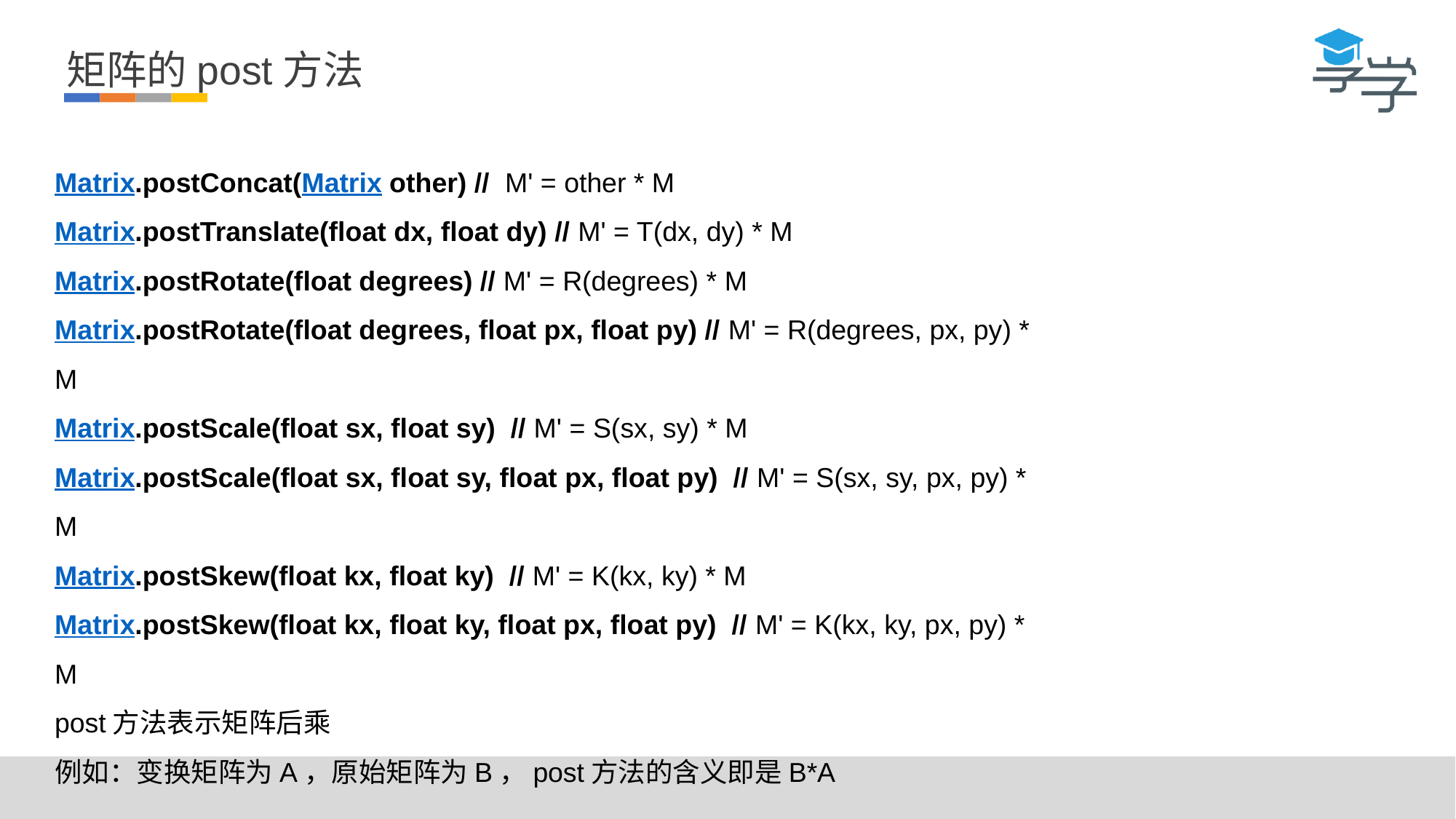

矩阵的post方法

Matrix.postConcat(Matrix other) //  M' = other * M
Matrix.postTranslate(float dx, float dy) // M' = T(dx, dy) * M
Matrix.postRotate(float degrees) // M' = R(degrees) * M
Matrix.postRotate(float degrees, float px, float py) // M' = R(degrees, px, py) * M
Matrix.postScale(float sx, float sy)  // M' = S(sx, sy) * M
Matrix.postScale(float sx, float sy, float px, float py)  // M' = S(sx, sy, px, py) * M
Matrix.postSkew(float kx, float ky)  // M' = K(kx, ky) * M
Matrix.postSkew(float kx, float ky, float px, float py)  // M' = K(kx, ky, px, py) * M
post方法表示矩阵后乘
例如：变换矩阵为A，原始矩阵为B，post方法的含义即是B*A